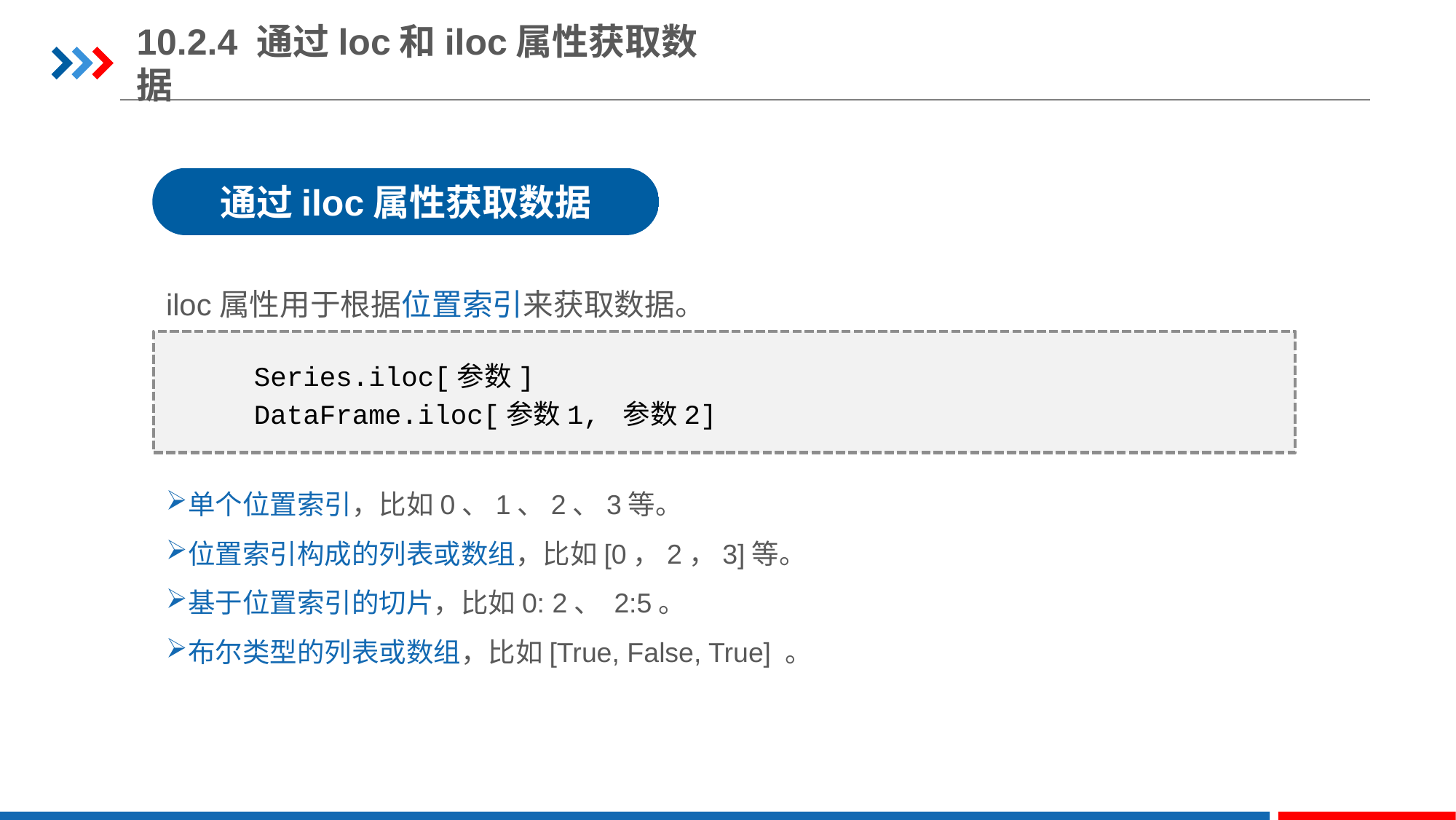

10.2.4 通过loc和iloc属性获取数据
通过iloc属性获取数据
iloc属性用于根据位置索引来获取数据。

Series.iloc[参数]
DataFrame.iloc[参数1, 参数2]
单个位置索引，比如0、1、2、3等。
位置索引构成的列表或数组，比如[0，2，3]等。
基于位置索引的切片，比如0: 2、 2:5。
布尔类型的列表或数组，比如[True, False, True] 。